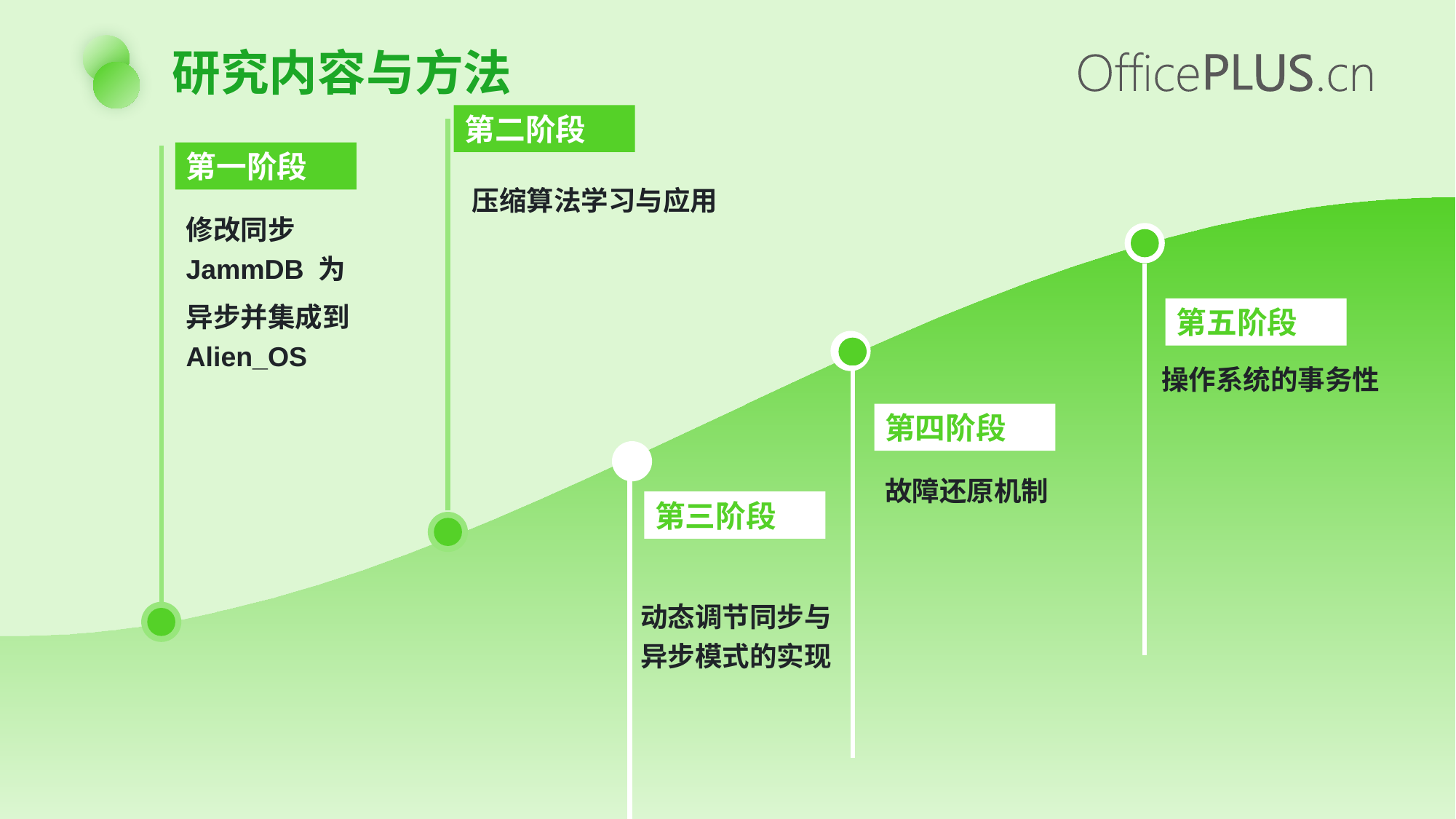

研究内容与方法
第二阶段

第一阶段
修改同步 JammDB 为
异步并集成到 Alien_OS

压缩算法学习与应用

第五阶段
操作系统的事务性

第四阶段
故障还原机制

第三阶段

动态调节同步与异步模式的实现